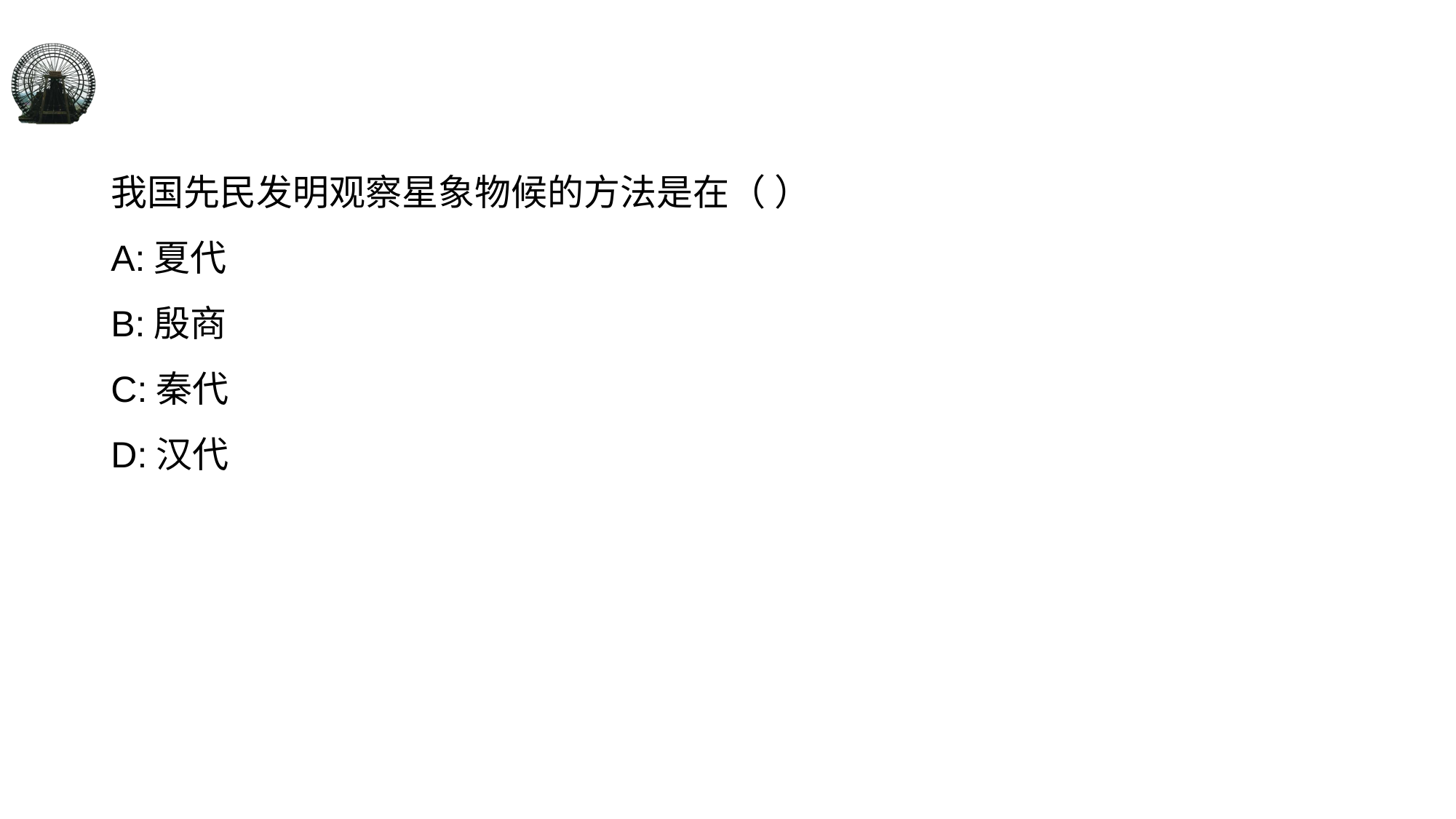

#
我国先民发明观察星象物候的方法是在（ ）
A:夏代
B:殷商
C:秦代
D:汉代
14